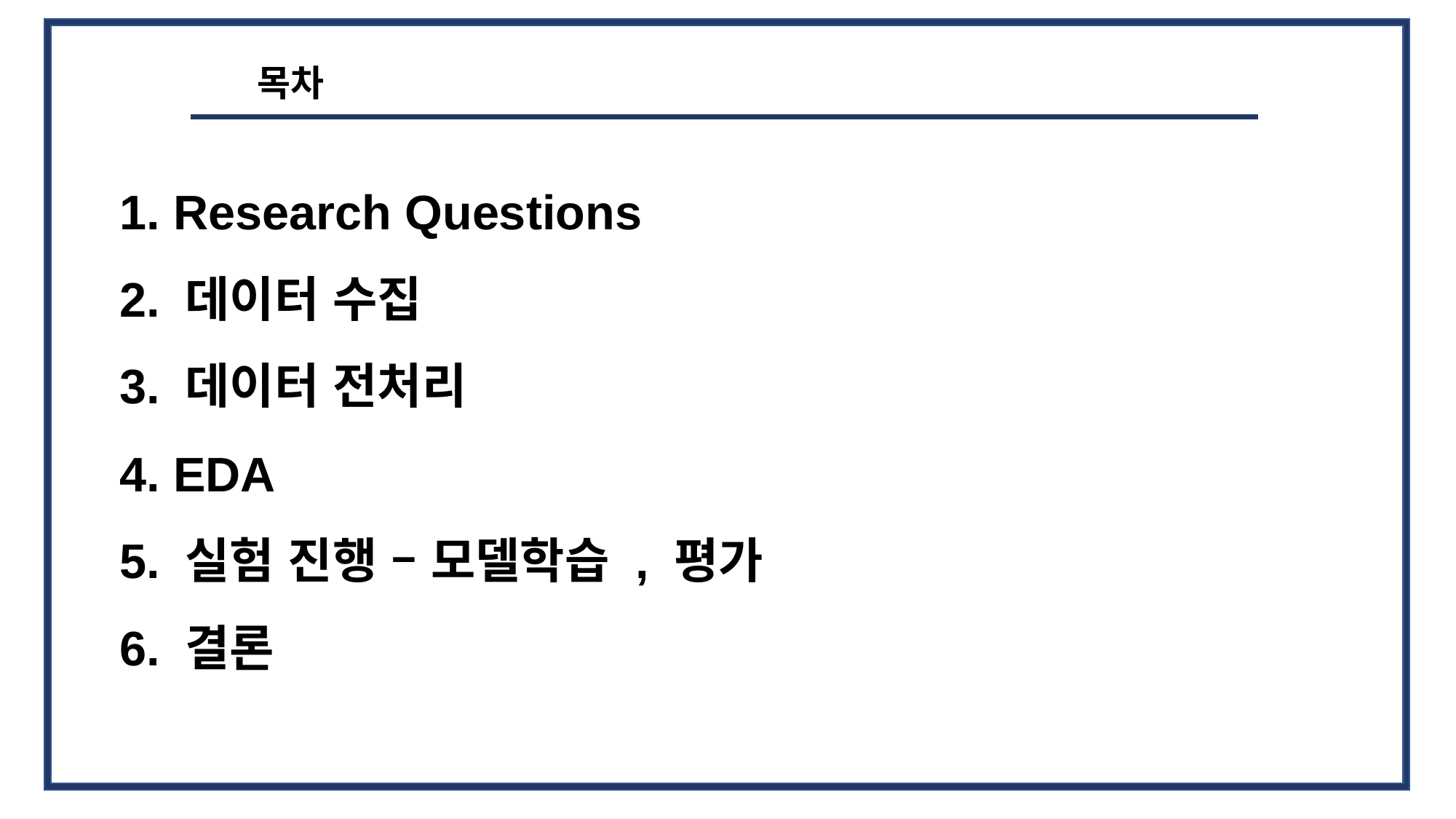

목차
1. Research Questions
2. 데이터 수집
3. 데이터 전처리
4. EDA
5. 실험 진행 – 모델학습 , 평가
6. 결론